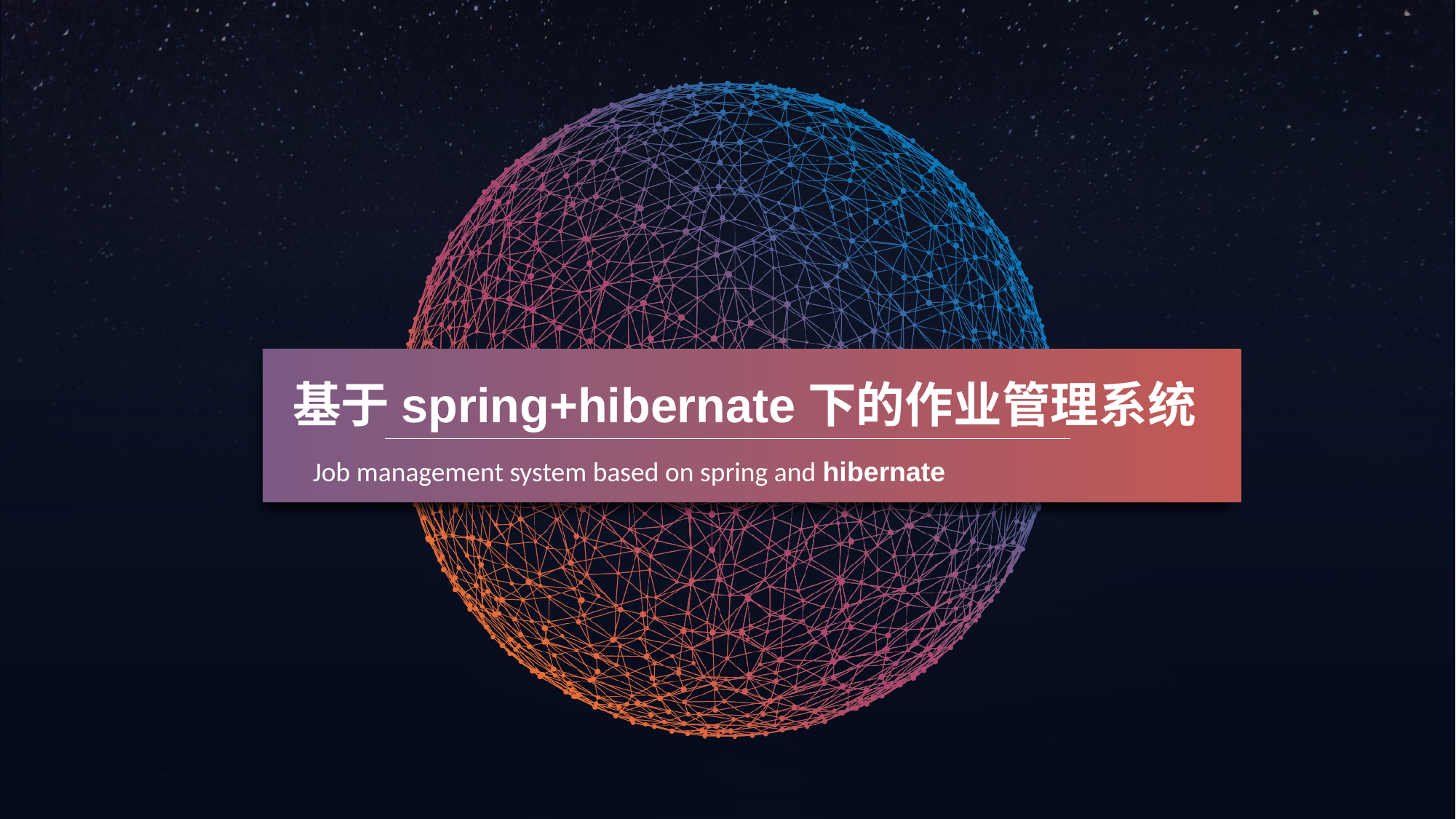

基于spring+hibernate下的作业管理系统
Job management system based on spring and hibernate